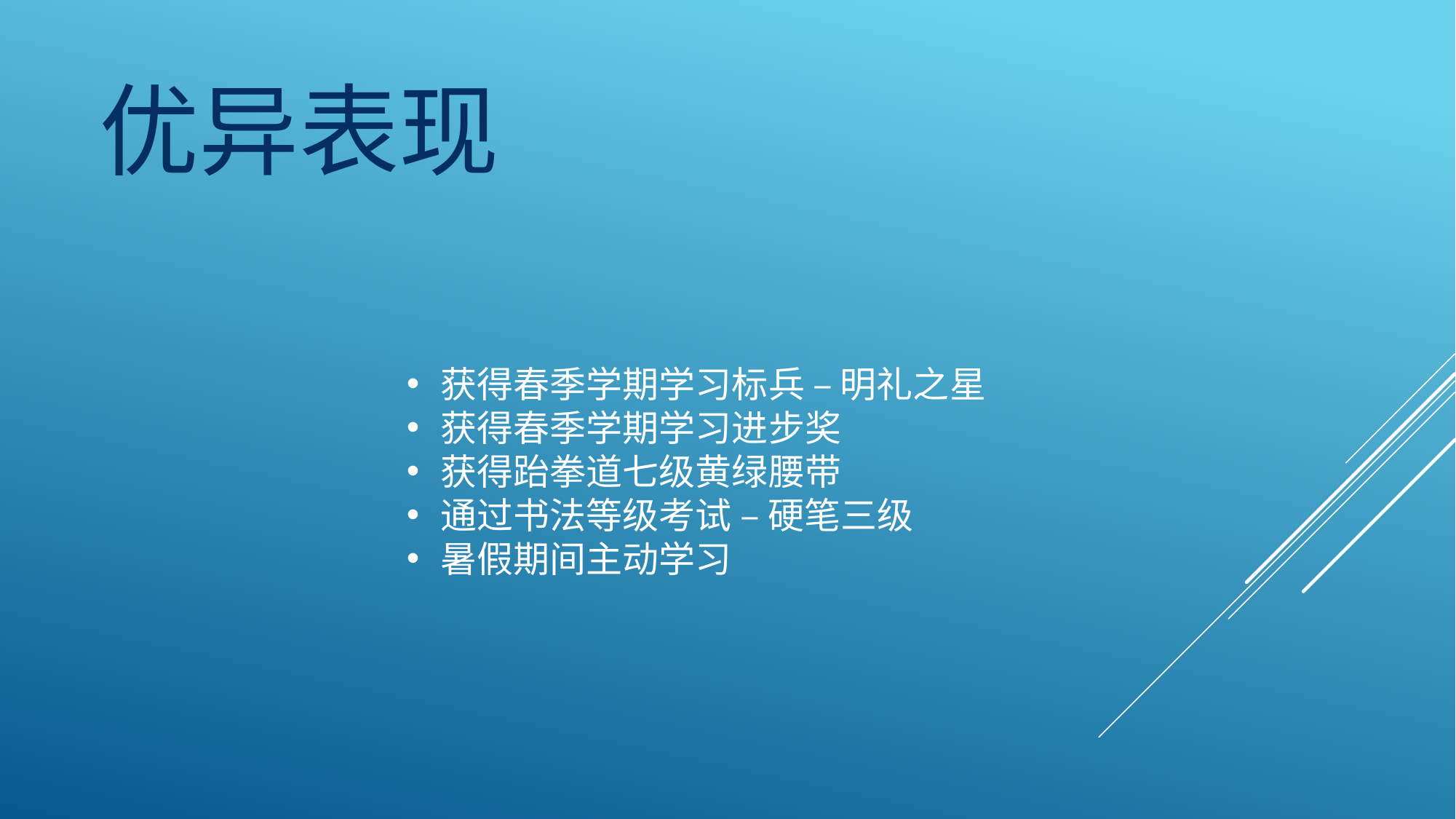

优异表现
获得春季学期学习标兵 – 明礼之星
获得春季学期学习进步奖
获得跆拳道七级黄绿腰带
通过书法等级考试 – 硬笔三级
暑假期间主动学习